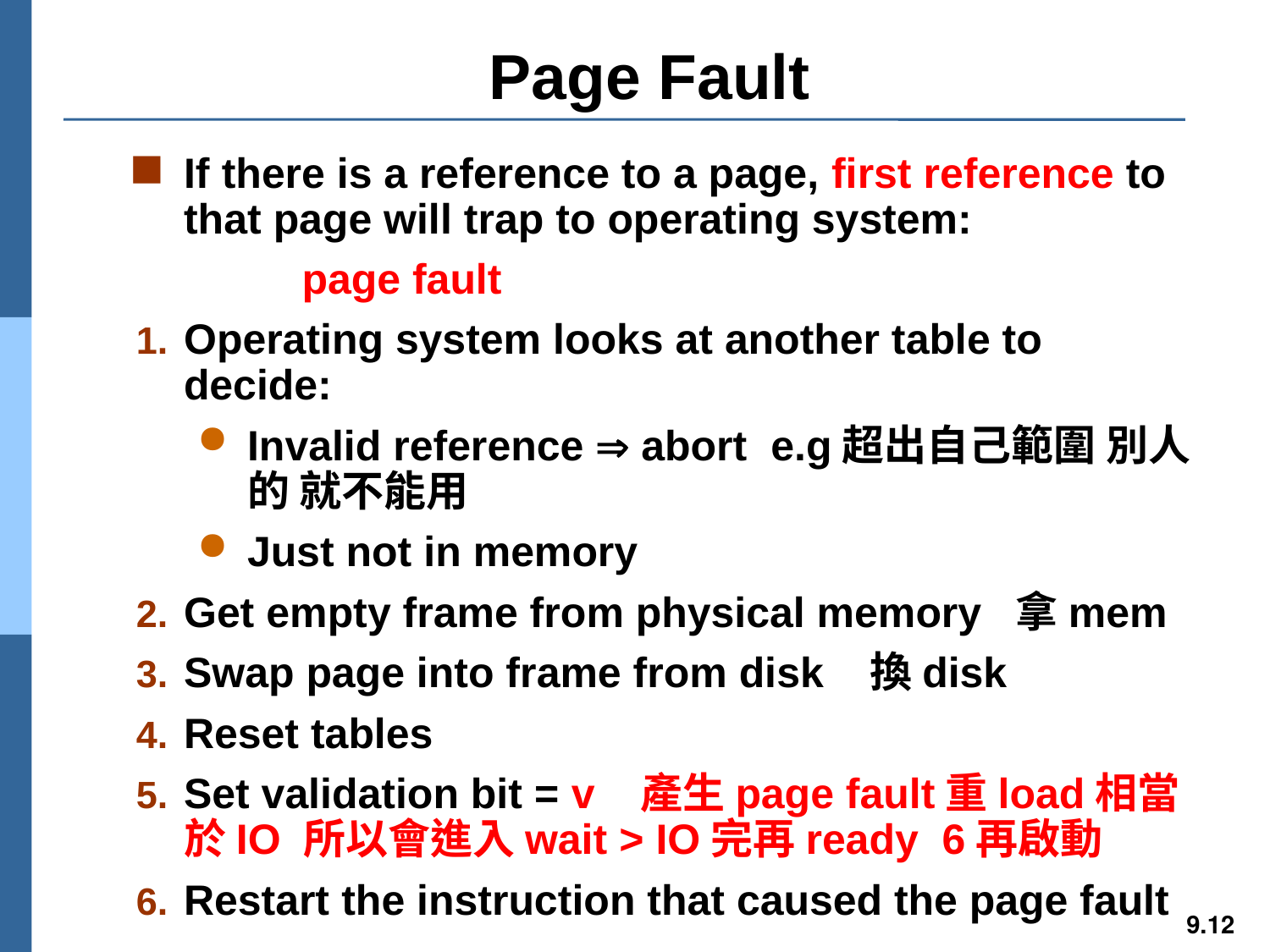

# Page Fault
If there is a reference to a page, first reference to that page will trap to operating system:
              page fault
Operating system looks at another table to decide:
Invalid reference ⇒ abort  e.g超出自己範圍 別人的 就不能用
Just not in memory
Get empty frame from physical memory  拿mem
Swap page into frame from disk   換disk
Reset tables
Set validation bit = v   產生page fault重load相當於IO 所以會進入wait > IO完再ready  6再啟動
Restart the instruction that caused the page fault